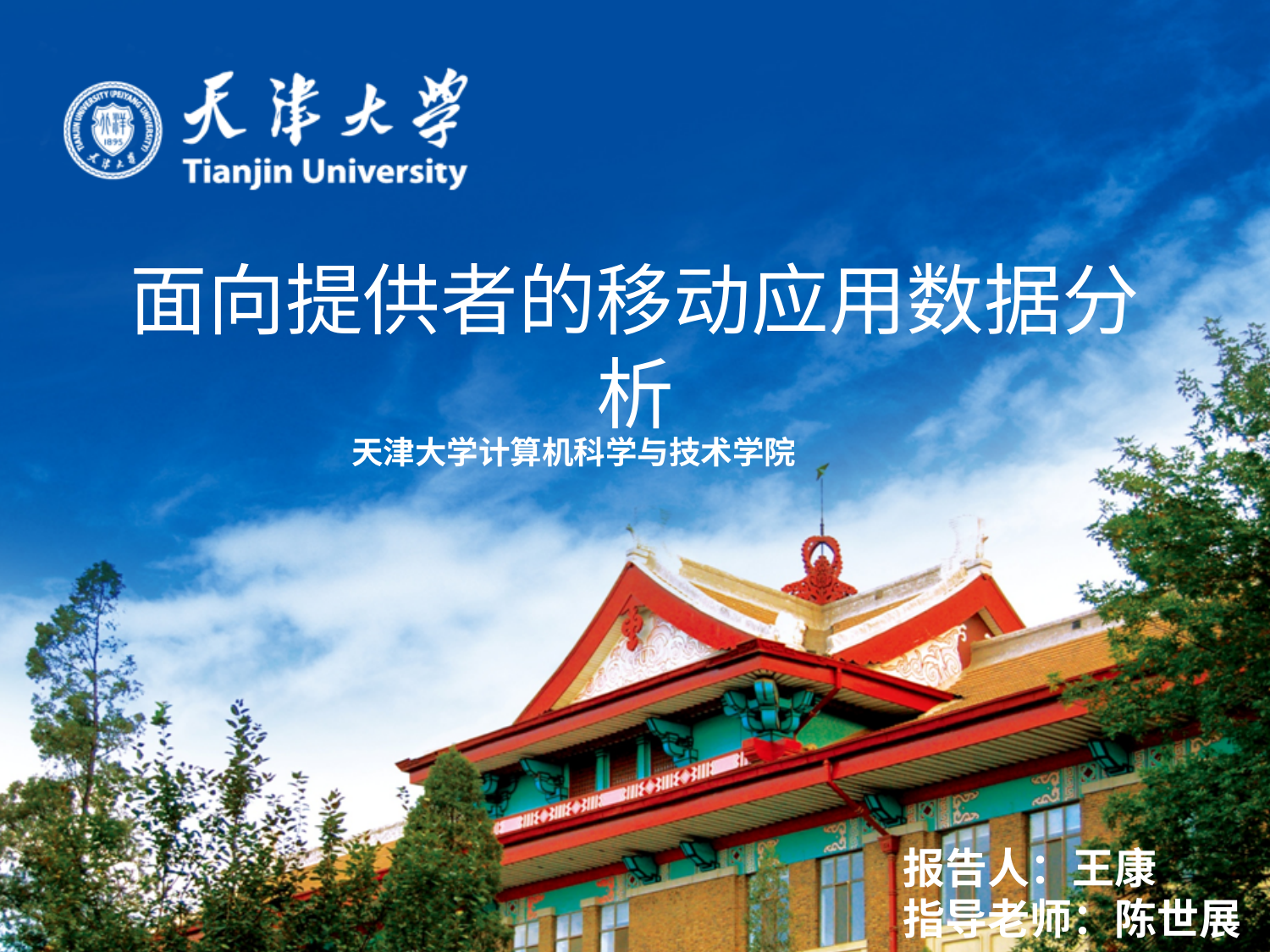

# 面向提供者的移动应用数据分析
天津大学计算机科学与技术学院
报告人：王康
指导老师：陈世展